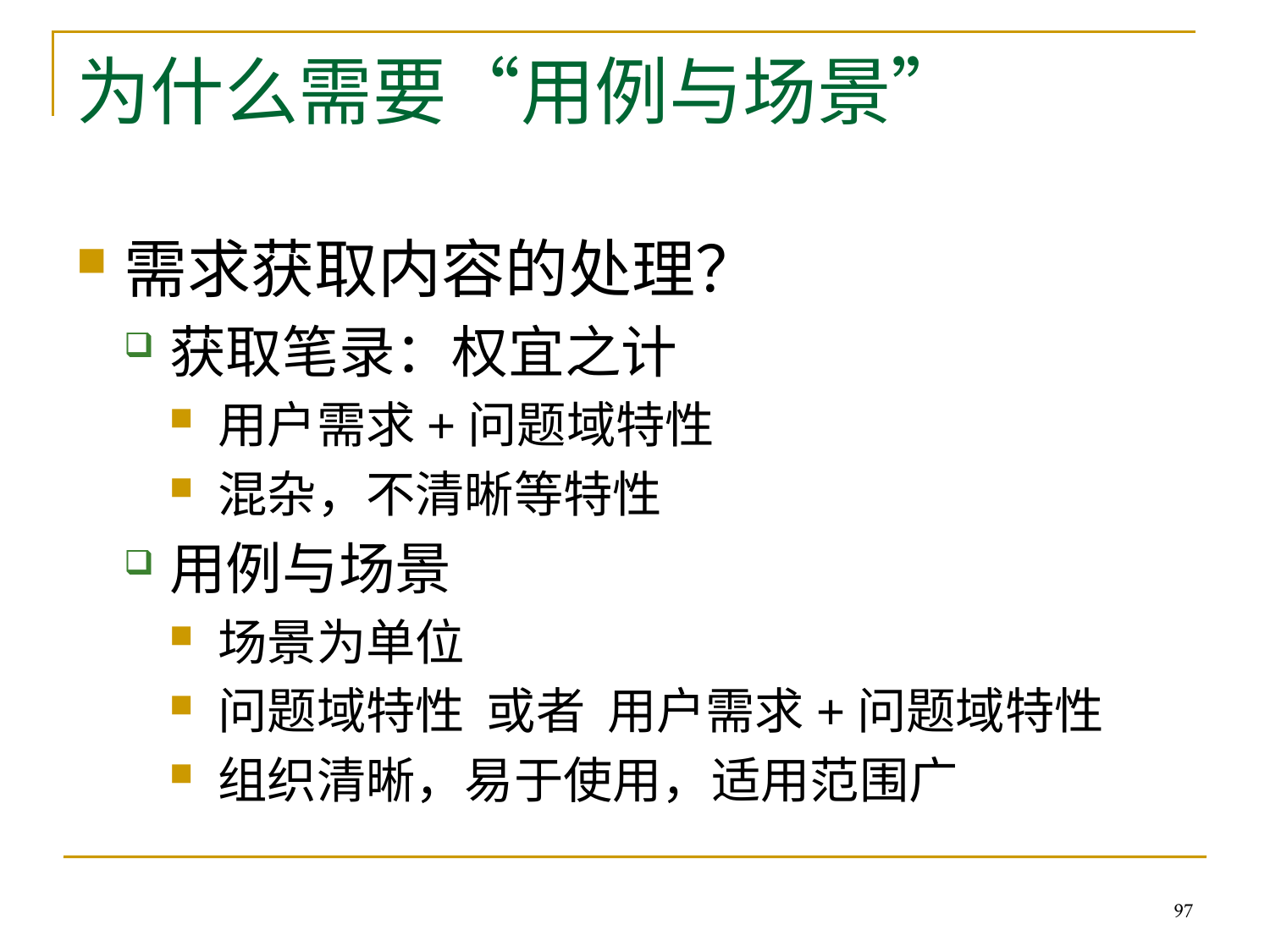

# 为什么需要“用例与场景”
需求获取内容的处理？
获取笔录：权宜之计
用户需求+问题域特性
混杂，不清晰等特性
用例与场景
场景为单位
问题域特性  或者  用户需求+问题域特性
组织清晰，易于使用，适用范围广
97